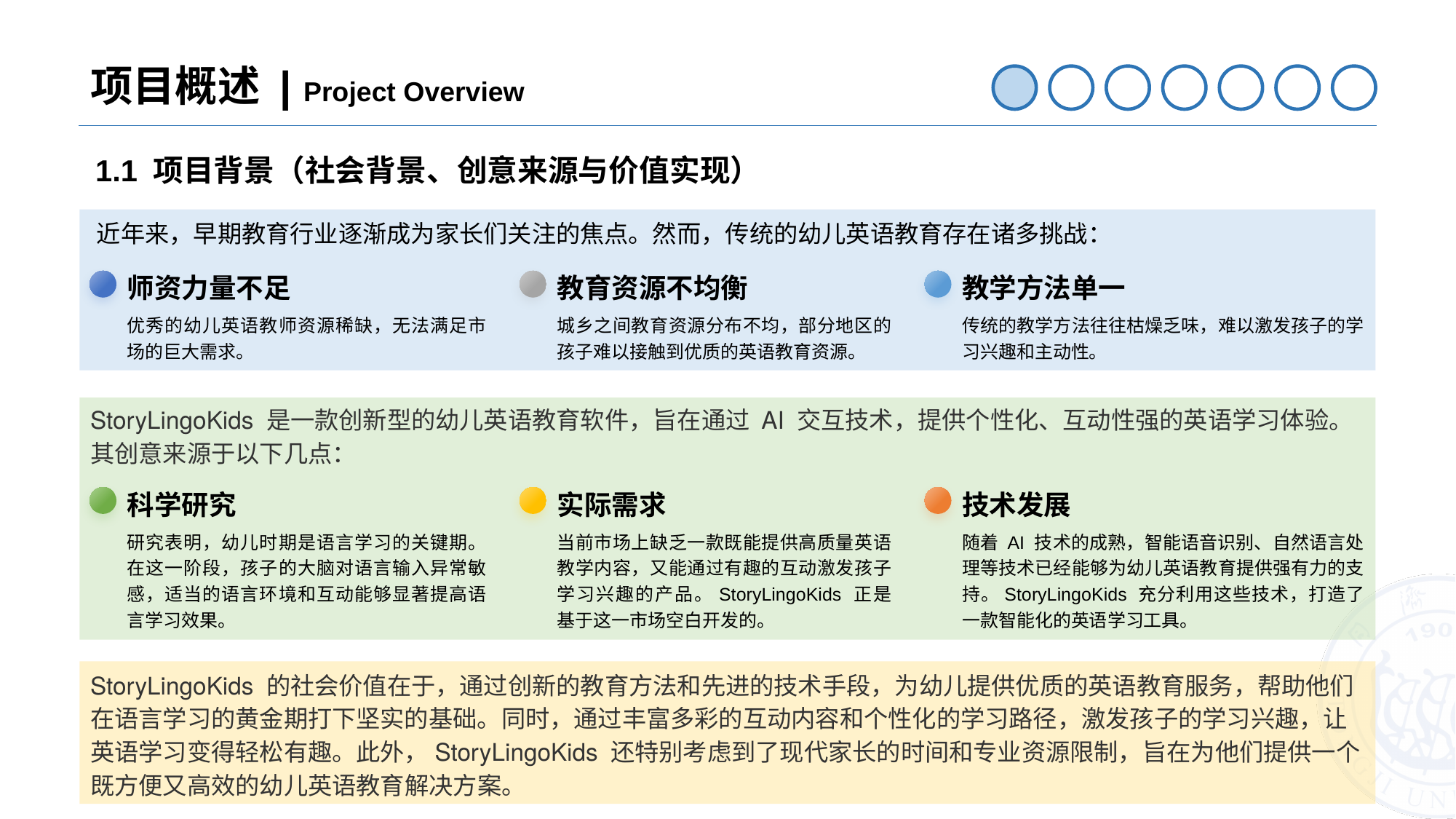

项目概述 | Project Overview

1.1 项目背景（社会背景、创意来源与价值实现）

近年来，早期教育行业逐渐成为家长们关注的焦点。然而，传统的幼儿英语教育存在诸多挑战：
师资力量不足
教育资源不均衡
教学方法单一

优秀的幼儿英语教师资源稀缺，无法满足市场的巨大需求。
城乡之间教育资源分布不均，部分地区的孩子难以接触到优质的英语教育资源。
传统的教学方法往往枯燥乏味，难以激发孩子的学习兴趣和主动性。
StoryLingoKids 是一款创新型的幼儿英语教育软件，旨在通过 AI 交互技术，提供个性化、互动性强的英语学习体验。其创意来源于以下几点：
科学研究
实际需求
技术发展

研究表明，幼儿时期是语言学习的关键期。在这一阶段，孩子的大脑对语言输入异常敏感，适当的语言环境和互动能够显著提高语言学习效果。
当前市场上缺乏一款既能提供高质量英语教学内容，又能通过有趣的互动激发孩子学习兴趣的产品。StoryLingoKids 正是基于这一市场空白开发的。
随着 AI 技术的成熟，智能语音识别、自然语言处理等技术已经能够为幼儿英语教育提供强有力的支持。StoryLingoKids 充分利用这些技术，打造了一款智能化的英语学习工具。

StoryLingoKids 的社会价值在于，通过创新的教育方法和先进的技术手段，为幼儿提供优质的英语教育服务，帮助他们在语言学习的黄金期打下坚实的基础。同时，通过丰富多彩的互动内容和个性化的学习路径，激发孩子的学习兴趣，让英语学习变得轻松有趣。此外，StoryLingoKids 还特别考虑到了现代家长的时间和专业资源限制，旨在为他们提供一个既方便又高效的幼儿英语教育解决方案。